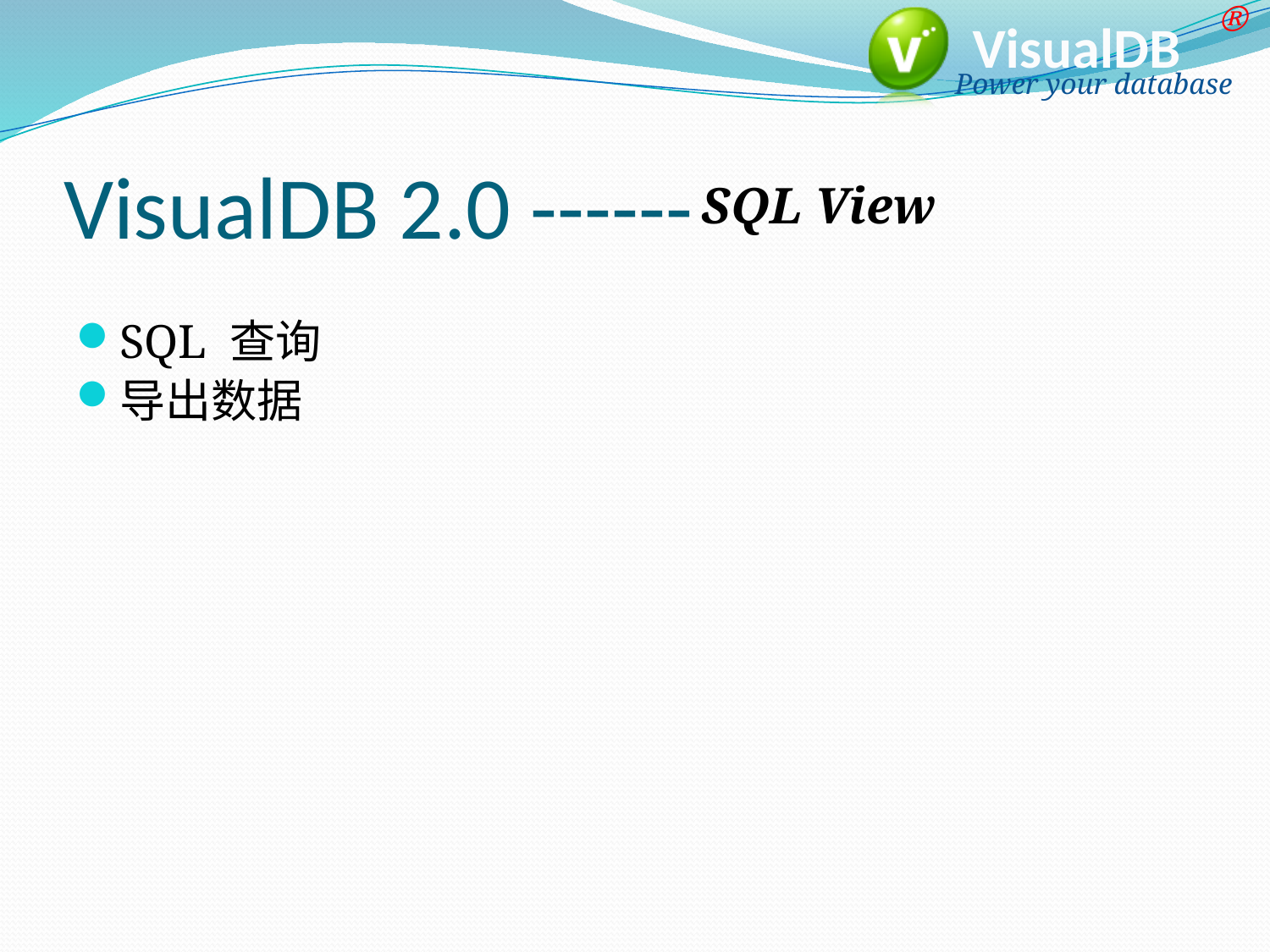

# VisualDB 2.0 ------
 SQL View

SQL 查询
导出数据